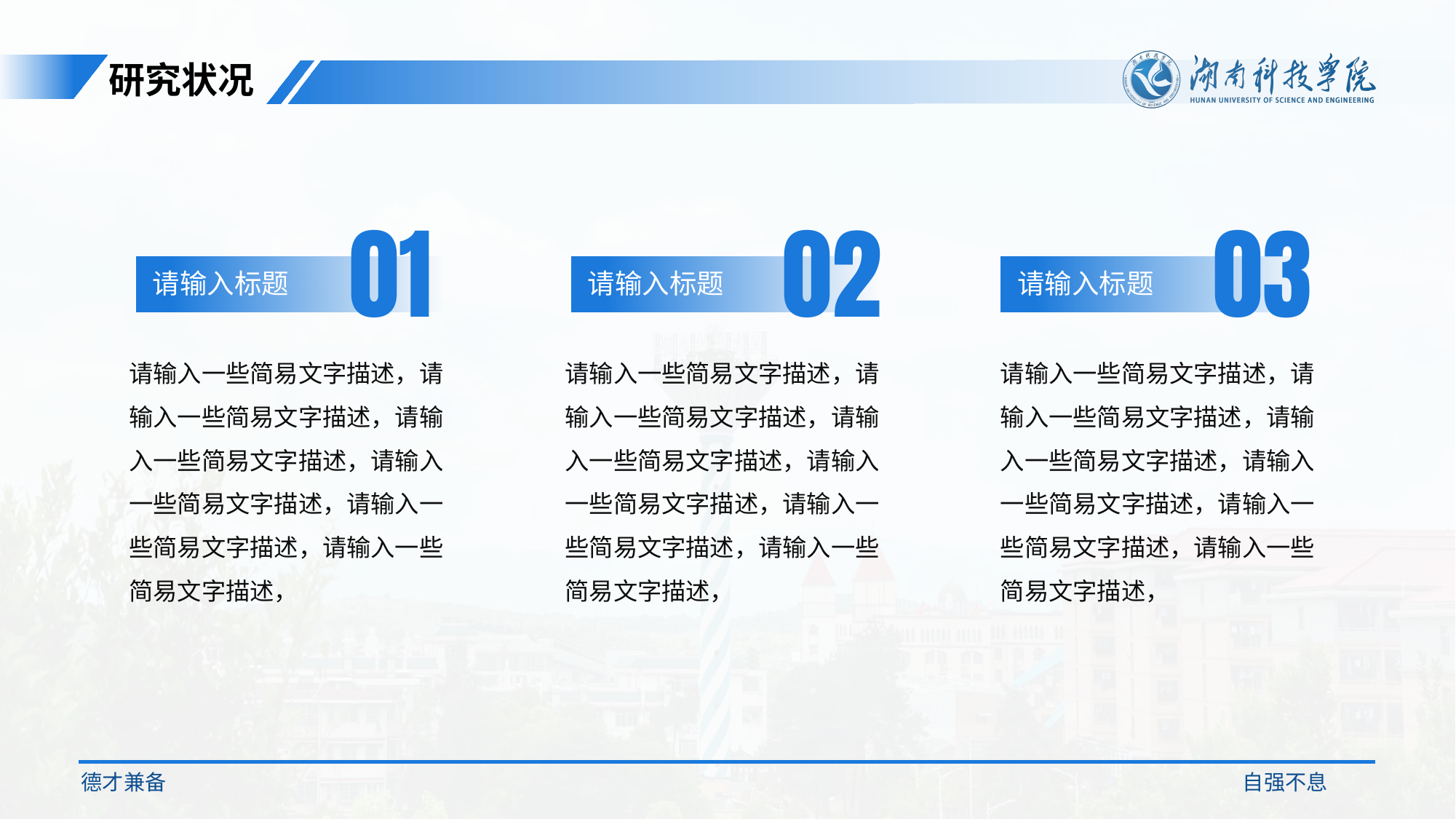

研究状况

01

请输入标题
02

请输入标题
03

请输入标题
请输入一些简易文字描述，请输入一些简易文字描述，请输入一些简易文字描述，请输入一些简易文字描述，请输入一些简易文字描述，请输入一些简易文字描述，
请输入一些简易文字描述，请输入一些简易文字描述，请输入一些简易文字描述，请输入一些简易文字描述，请输入一些简易文字描述，请输入一些简易文字描述，
请输入一些简易文字描述，请输入一些简易文字描述，请输入一些简易文字描述，请输入一些简易文字描述，请输入一些简易文字描述，请输入一些简易文字描述，